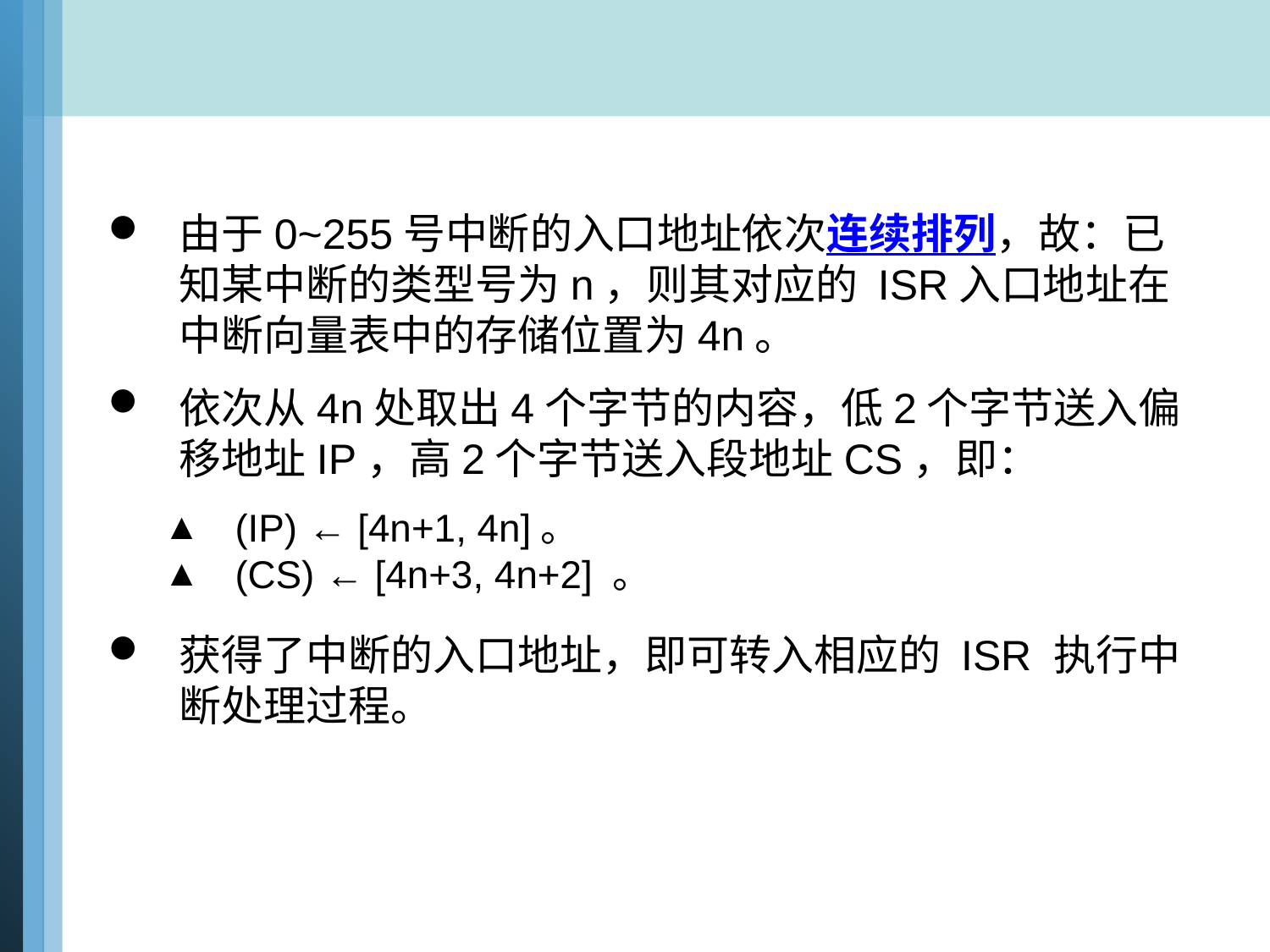

由于0~255号中断的入口地址依次连续排列，故：已知某中断的类型号为n，则其对应的 ISR入口地址在中断向量表中的存储位置为4n。
依次从4n处取出4个字节的内容，低2个字节送入偏移地址IP，高2个字节送入段地址CS，即：
(IP) ← [4n+1, 4n]。
(CS) ← [4n+3, 4n+2] 。
获得了中断的入口地址，即可转入相应的 ISR 执行中断处理过程。

85